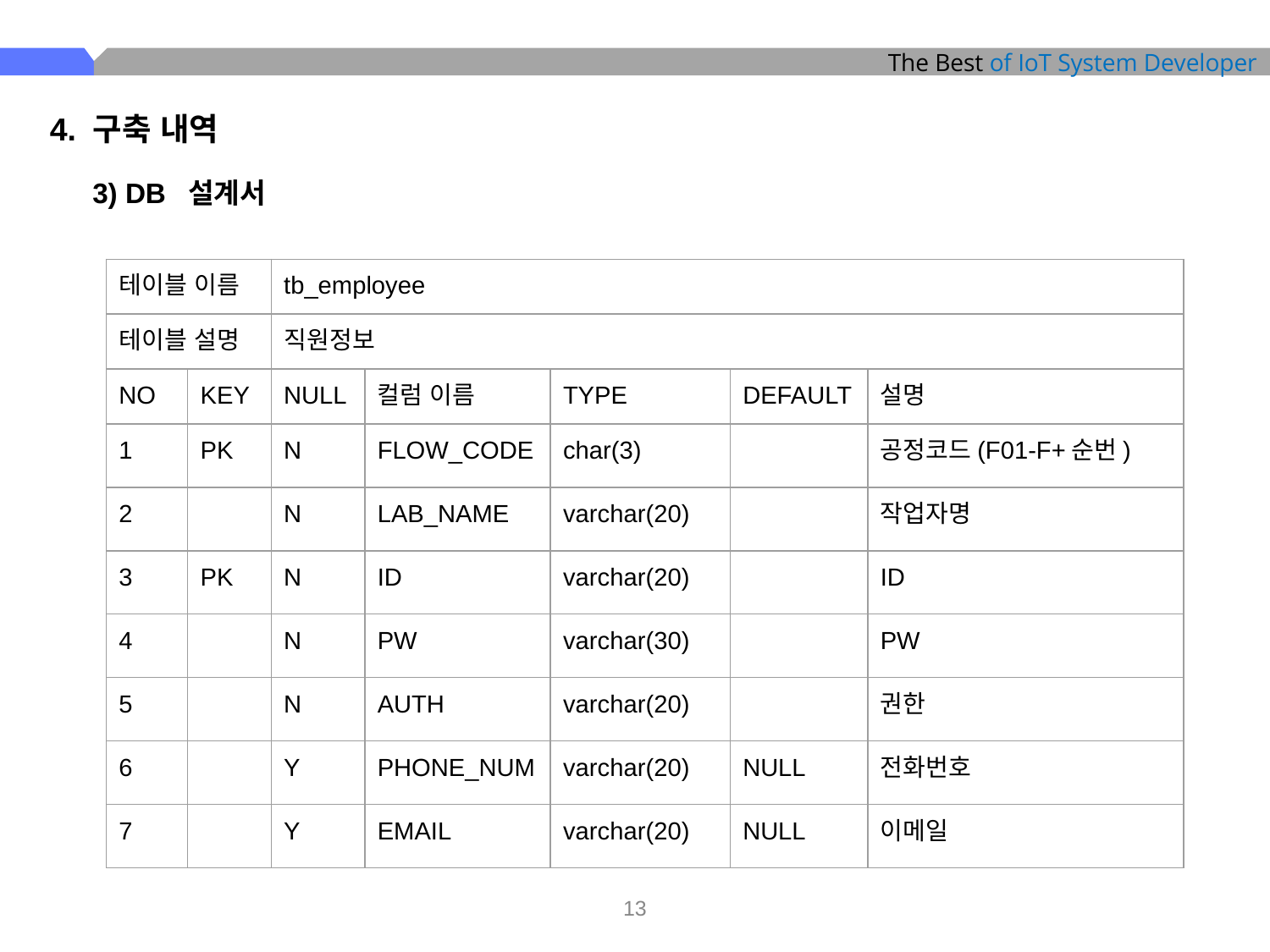

4. 구축 내역
3) DB  설계서
| 테이블 이름 |  | tb\_employee |  |  |  |  |
| --- | --- | --- | --- | --- | --- | --- |
| 테이블 설명 |  | 직원정보 |  |  |  |  |
| NO | KEY | NULL | 컬럼 이름 | TYPE | DEFAULT | 설명 |
| 1 | PK | N | FLOW\_CODE | char(3) |  | 공정코드(F01-F+순번) |
| 2 |  | N | LAB\_NAME | varchar(20) |  | 작업자명 |
| 3 | PK | N | ID | varchar(20) |  | ID |
| 4 |  | N | PW | varchar(30) |  | PW |
| 5 |  | N | AUTH | varchar(20) |  | 권한 |
| 6 |  | Y | PHONE\_NUM | varchar(20) | NULL | 전화번호 |
| 7 |  | Y | EMAIL | varchar(20) | NULL | 이메일 |
13